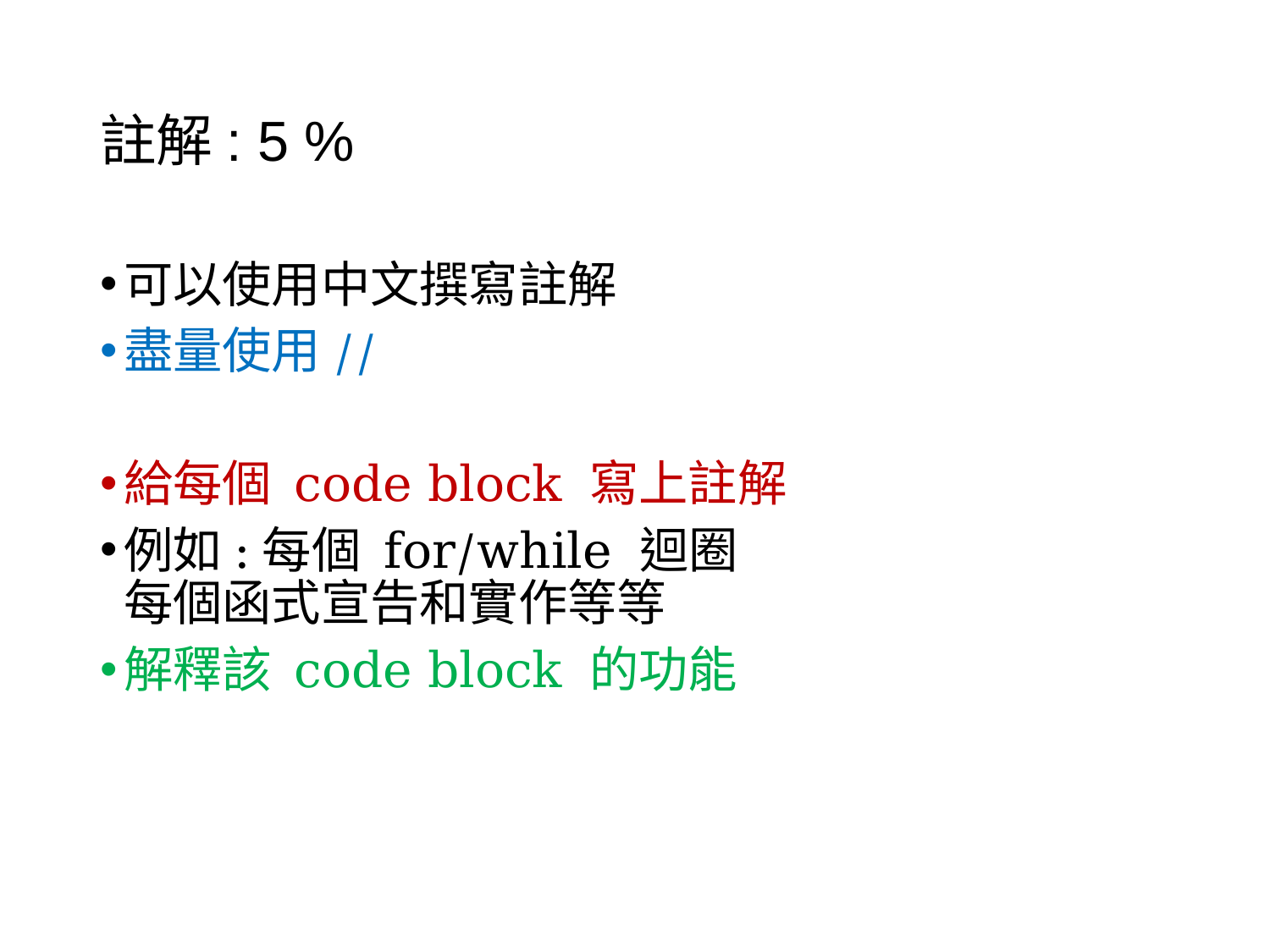

# 註解: 5 %
可以使用中文撰寫註解
盡量使用//

給每個 code block 寫上註解
例如:每個 for/while 迴圈
每個函式宣告和實作等等
解釋該 code block 的功能